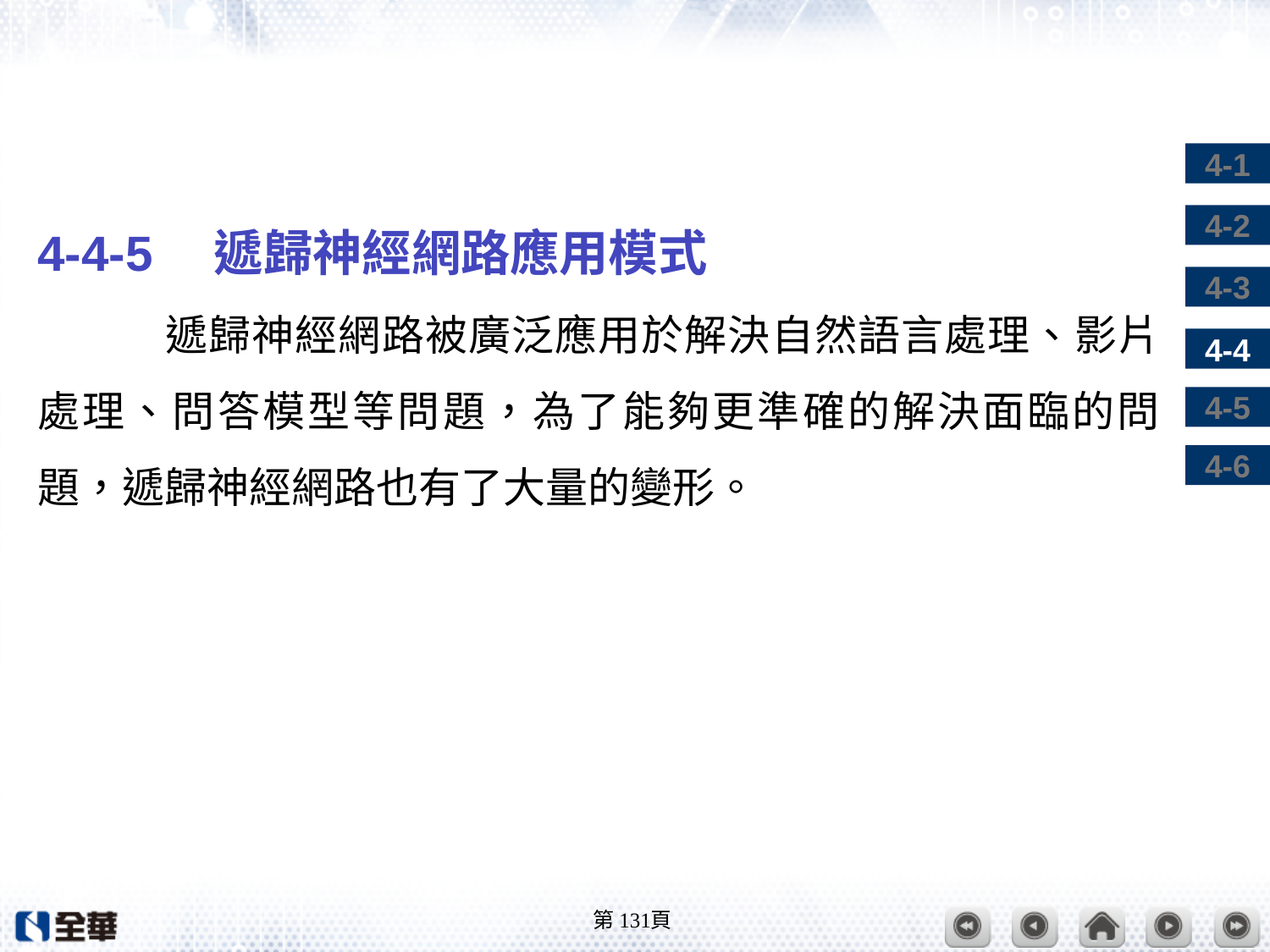

#
4-4-5　遞歸神經網路應用模式
	遞歸神經網路被廣泛應用於解決自然語言處理、影片處理、問答模型等問題，為了能夠更準確的解決面臨的問題，遞歸神經網路也有了大量的變形。